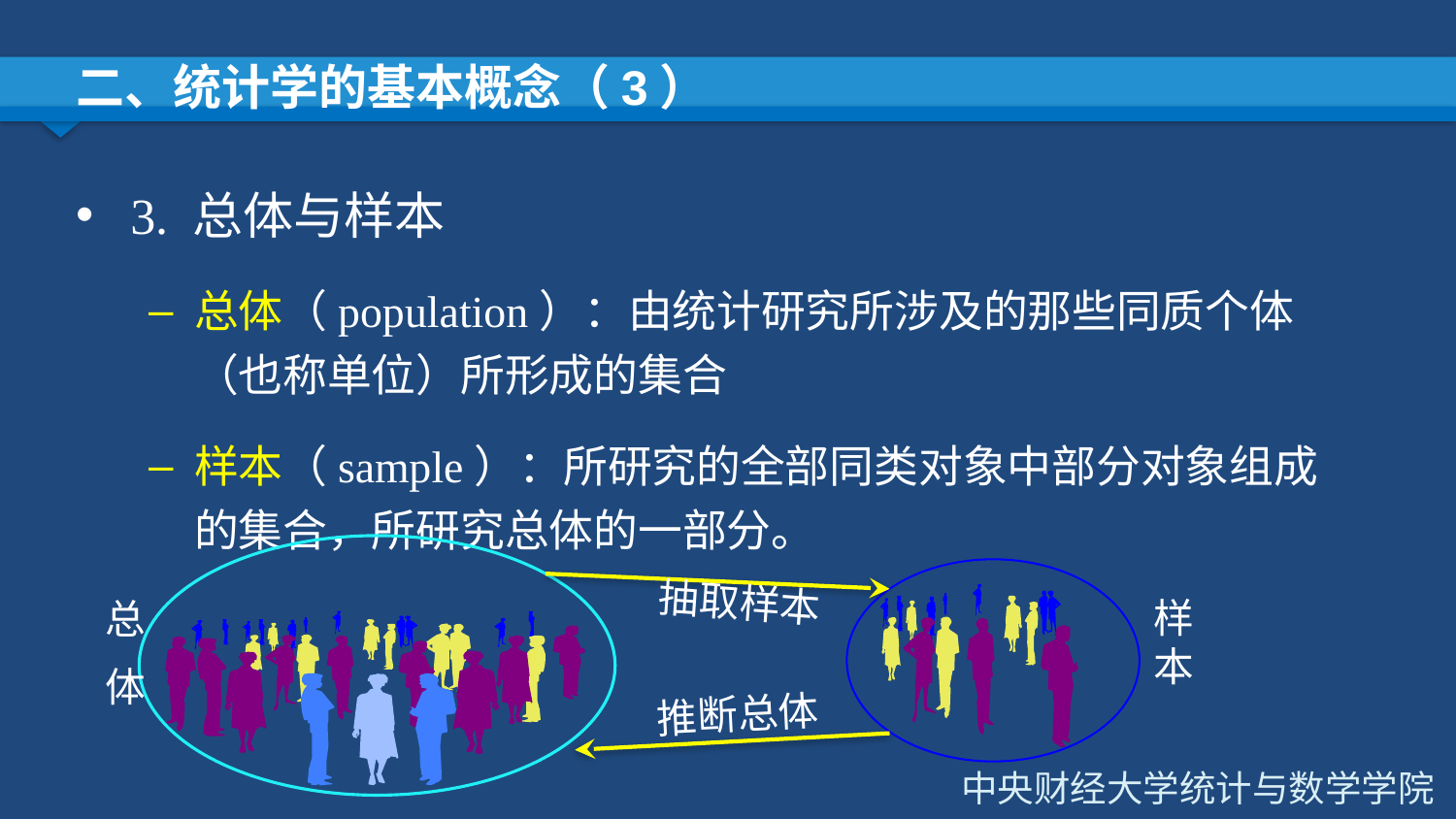

# 二、统计学的基本概念（3）
3. 总体与样本
总体（population）：由统计研究所涉及的那些同质个体（也称单位）所形成的集合
样本（sample）：所研究的全部同类对象中部分对象组成的集合，所研究总体的一部分。

抽取样本
总
体
样本
推断总体